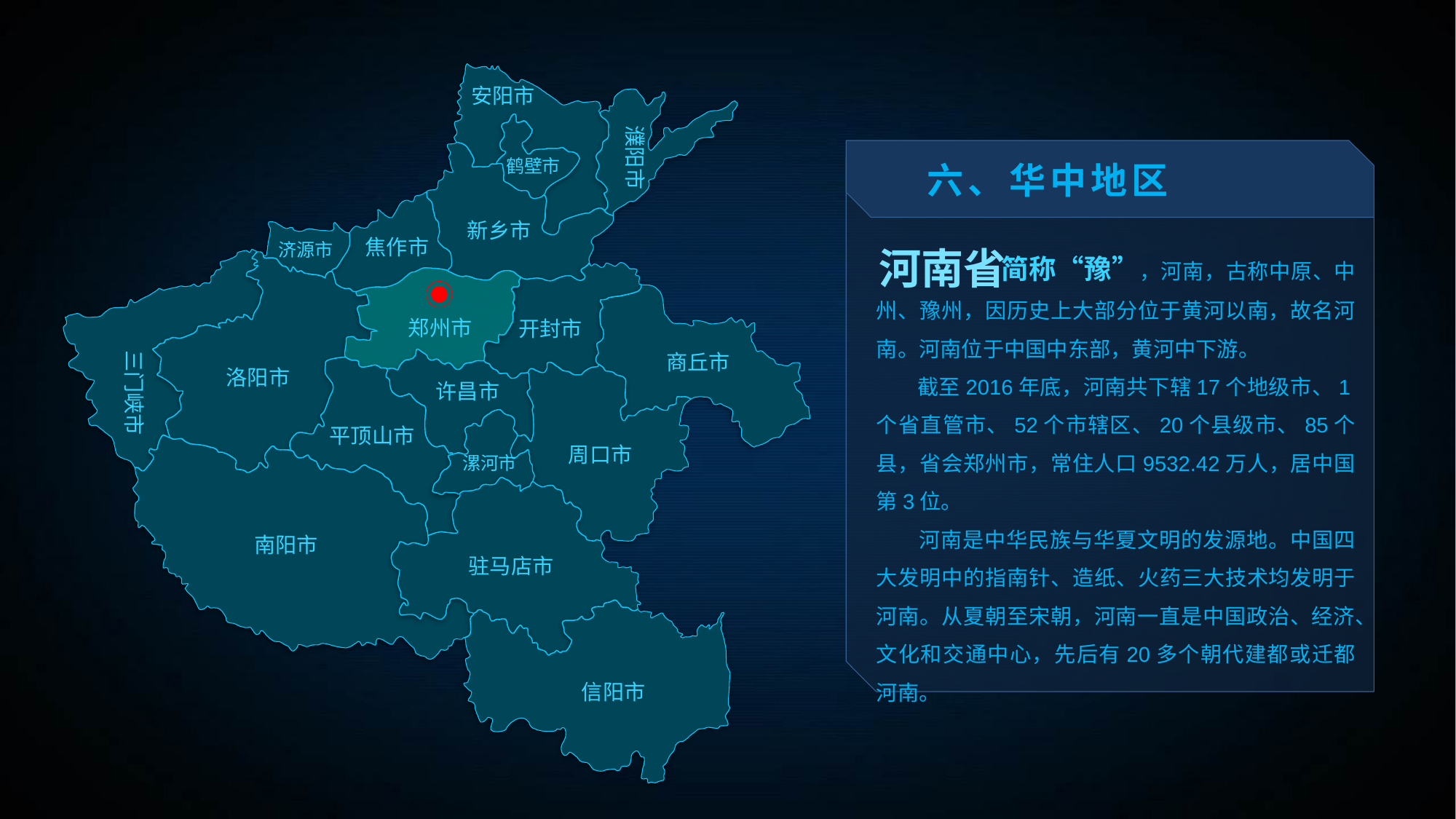

安阳市

濮阳市

六、华中地区

鹤壁市

                  简称“豫”，河南，古称中原、中州、豫州，因历史上大部分位于黄河以南，故名河南。河南位于中国中东部，黄河中下游。
       截至2016年底，河南共下辖17个地级市、1个省直管市、52个市辖区、20个县级市、85个县，省会郑州市，常住人口9532.42万人，居中国第3位。
       河南是中华民族与华夏文明的发源地。中国四大发明中的指南针、造纸、火药三大技术均发明于河南。从夏朝至宋朝，河南一直是中国政治、经济、文化和交通中心，先后有20多个朝代建都或迁都河南。
新乡市

焦作市
济源市
河南省

郑州市
开封市
三门峡市
商丘市

洛阳市

许昌市

平顶山市

周口市
漯河市

南阳市
驻马店市

信阳市